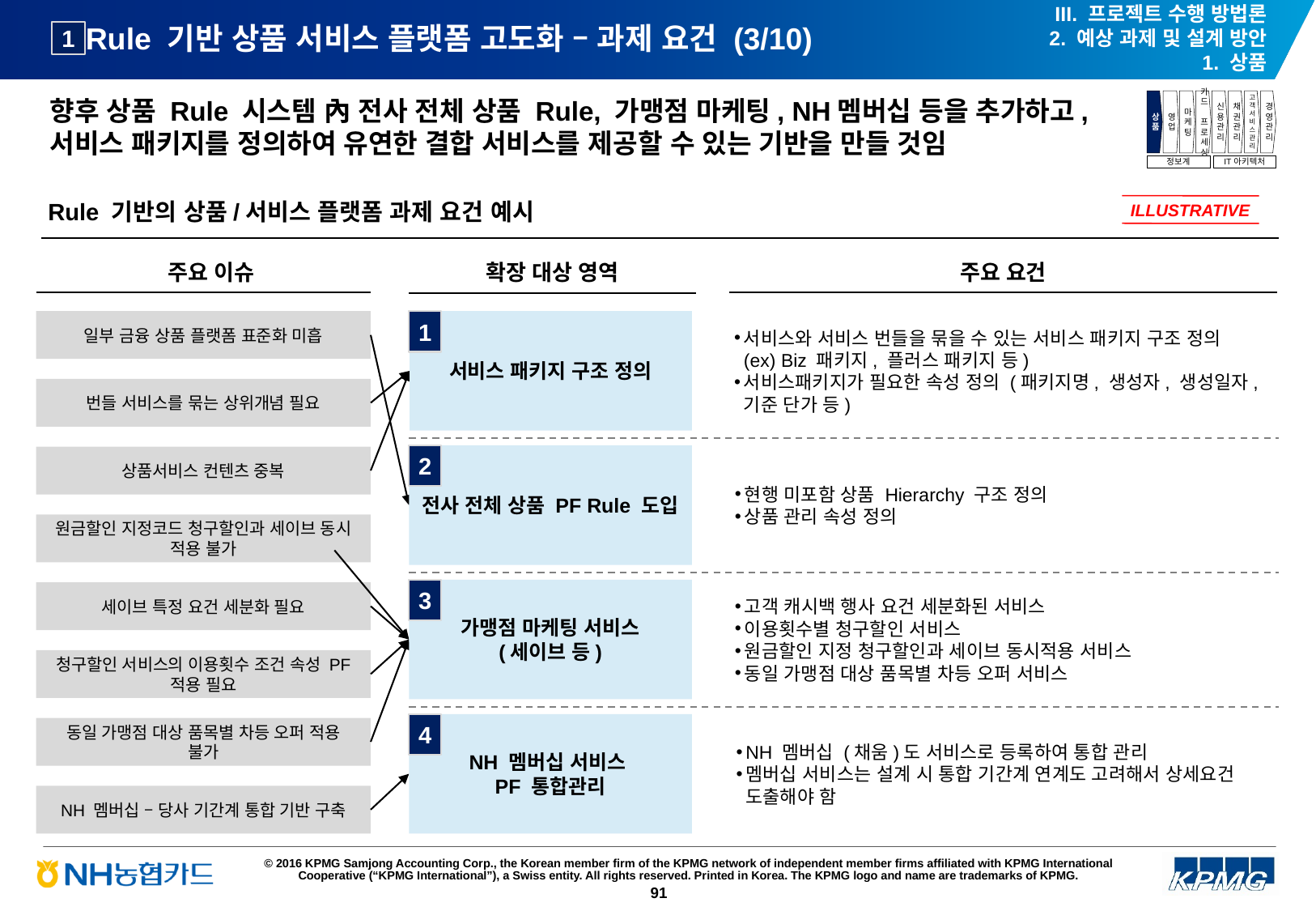

III. 프로젝트 수행 방법론
2. 예상 과제 및 설계 방안
1. 상품
# Rule 기반 상품 서비스 플랫폼 고도화 – 과제 요건 (3/10)
1
향후 상품 Rule 시스템 內 전사 전체 상품 Rule, 가맹점 마케팅, NH멤버십 등을 추가하고,
서비스 패키지를 정의하여 유연한 결합 서비스를 제공할 수 있는 기반을 만들 것임
상품
영업
마케팅
카드
프로세싱
신용관리
채권관리
고객서비스관리
경영관리
정보계
IT아키텍처
Rule 기반의 상품/서비스 플랫폼 과제 요건 예시
ILLUSTRATIVE
주요 이슈
주요 요건
확장 대상 영역
일부 금융 상품 플랫폼 표준화 미흡
1
서비스 패키지 구조 정의
서비스와 서비스 번들을 묶을 수 있는 서비스 패키지 구조 정의
(ex) Biz 패키지, 플러스 패키지 등)
서비스패키지가 필요한 속성 정의 (패키지명, 생성자, 생성일자,
기준 단가 등)
번들 서비스를 묶는 상위개념 필요
전사 전체 상품 PF Rule 도입
2
현행 미포함 상품 Hierarchy 구조 정의
상품 관리 속성 정의
상품서비스 컨텐츠 중복
원금할인 지정코드 청구할인과 세이브 동시
적용 불가
가맹점 마케팅 서비스
(세이브 등)
3
고객 캐시백 행사 요건 세분화된 서비스
이용횟수별 청구할인 서비스
원금할인 지정 청구할인과 세이브 동시적용 서비스
동일 가맹점 대상 품목별 차등 오퍼 서비스
세이브 특정 요건 세분화 필요
청구할인 서비스의 이용횟수 조건 속성 PF
적용 필요
NH 멤버십 서비스
PF 통합관리
4
NH 멤버십 (채움)도 서비스로 등록하여 통합 관리
멤버십 서비스는 설계 시 통합 기간계 연계도 고려해서 상세요건 도출해야 함
동일 가맹점 대상 품목별 차등 오퍼 적용
불가
NH 멤버십 – 당사 기간계 통합 기반 구축